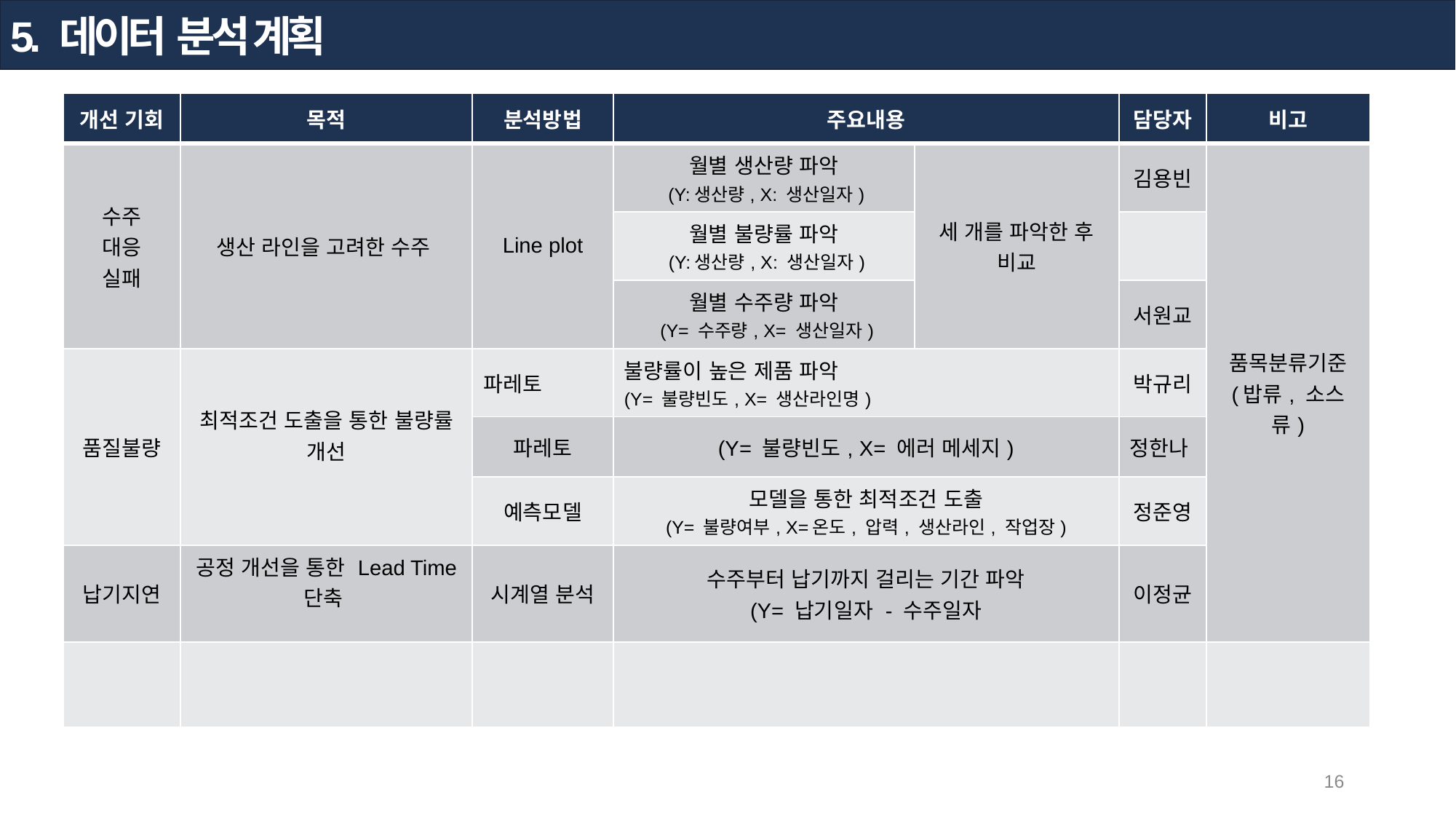

5. 데이터  분석 계획
| 개선 기회 | 목적 | 분석방법 | 주요내용 |  | 담당자 | 비고 |
| --- | --- | --- | --- | --- | --- | --- |
| 수주 대응 실패 | 생산 라인을 고려한 수주 | Line plot | 월별 생산량 파악 (Y:생산량, X: 생산일자) | 세 개를 파악한 후 비교 | 김용빈 | 품목분류기준 (밥류, 소스류) |
|  |  |  | 월별 불량률 파악 (Y:생산량, X: 생산일자) |  |  |  |
|  |  |  | 월별 수주량 파악 (Y= 수주량, X= 생산일자) |  | 서원교 |  |
| 품질불량 | 최적조건 도출을 통한 불량률 개선 | 파레토 | 불량률이 높은 제품 파악 (Y= 불량빈도, X= 생산라인명) |  | 박규리 |  |
|  |  | 파레토 | (Y= 불량빈도, X= 에러 메세지) |  | 정한나 |  |
|  |  | 예측모델 | 모델을 통한 최적조건 도출 (Y= 불량여부, X=온도, 압력, 생산라인, 작업장) |  | 정준영 |  |
| 납기지연 | 공정 개선을 통한 Lead Time 단축 | 시계열 분석 | 수주부터 납기까지 걸리는 기간 파악 (Y= 납기일자 - 수주일자 |  | 이정균 |  |
|  |  |  |  |  |  |  |
16